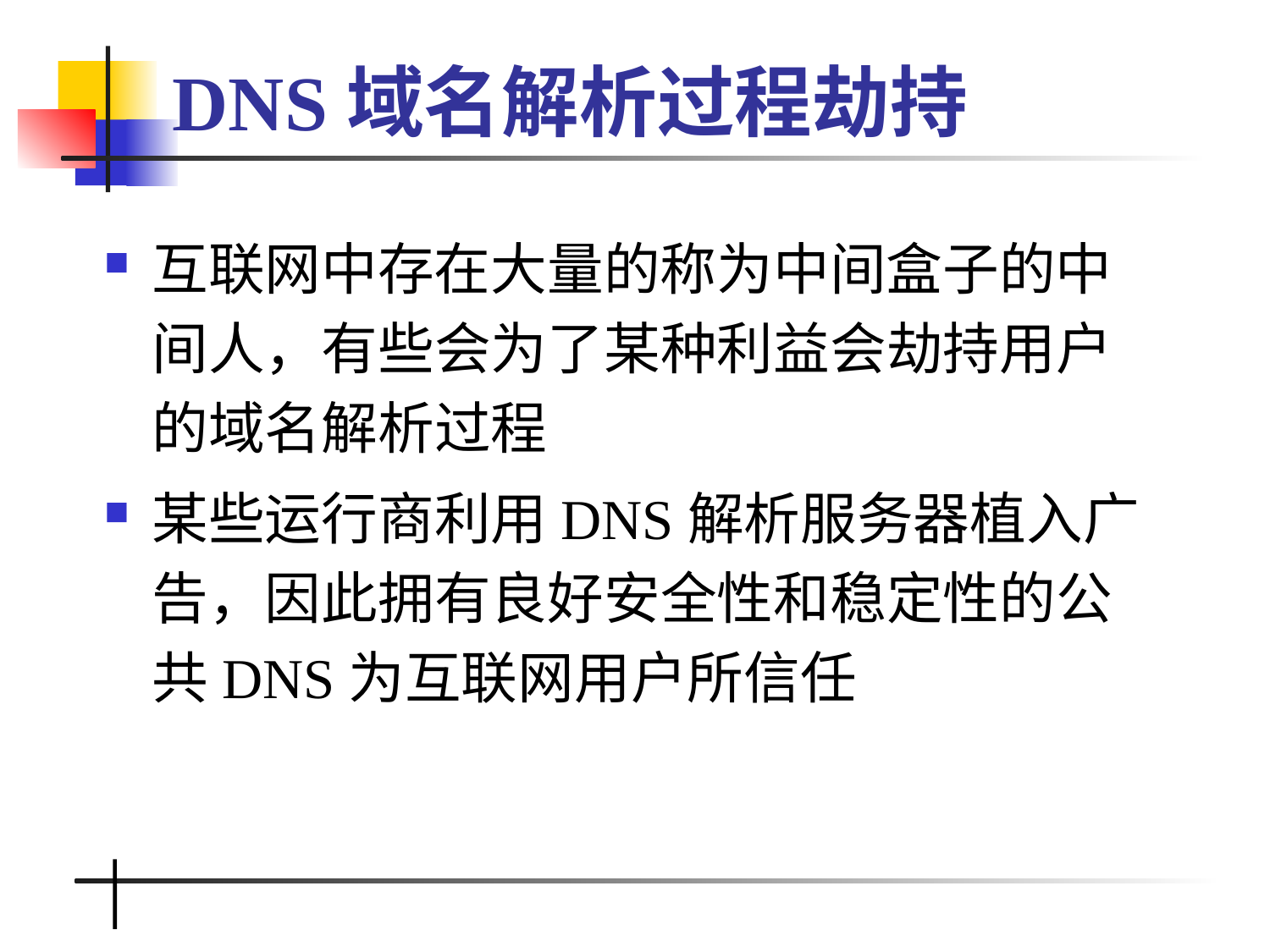

# DNS域名解析过程劫持
互联网中存在大量的称为中间盒子的中间人，有些会为了某种利益会劫持用户的域名解析过程
某些运行商利用DNS解析服务器植入广告，因此拥有良好安全性和稳定性的公共DNS为互联网用户所信任